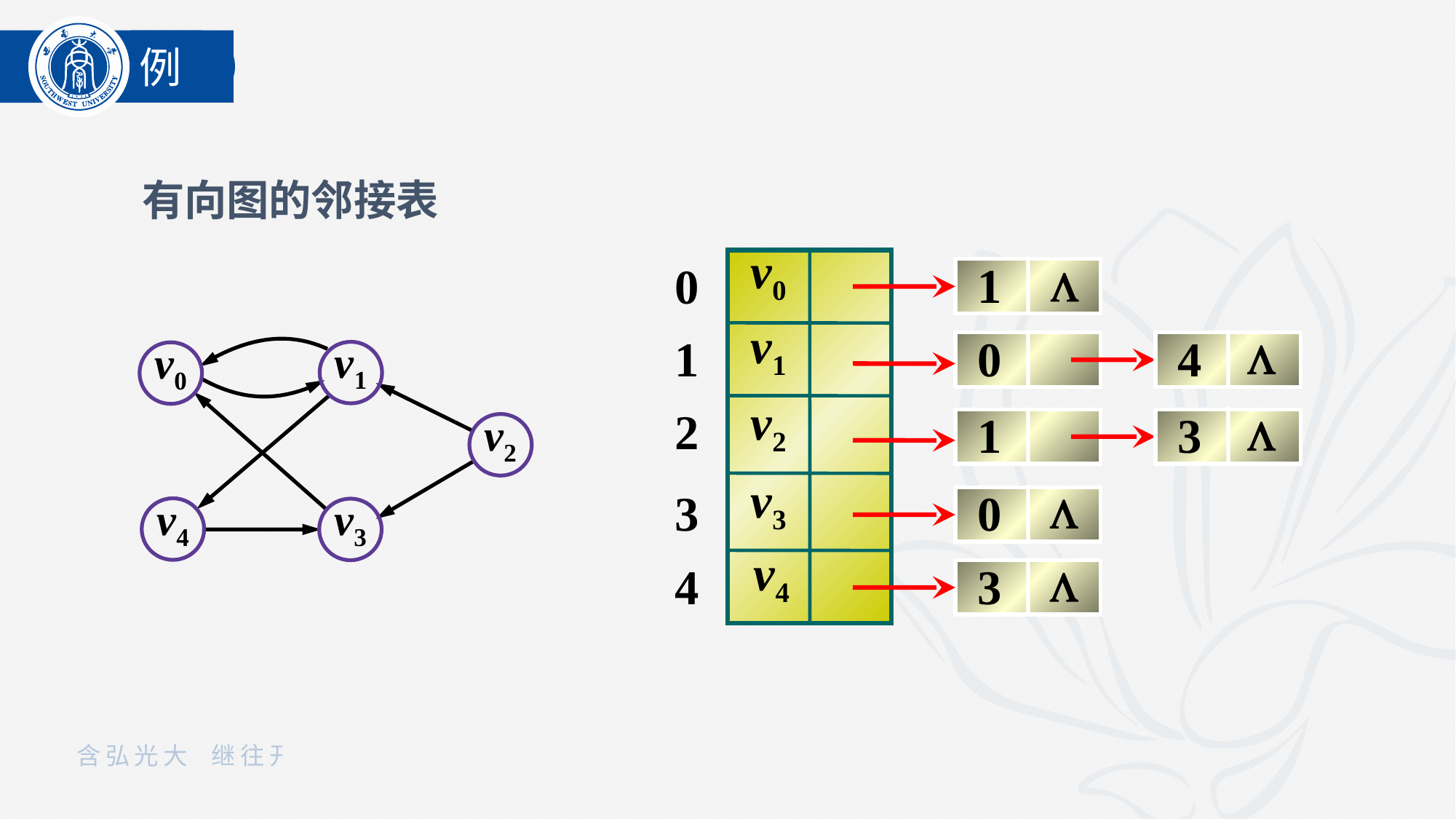

例
有向图的邻接表
1

0
1
2
3
4

v0

0

4

∧

v1

1

3

∧

v2

0

v3

3

v4
Λ
Λ
Λ
Λ
Λ

v1
v0

v2

v4
v3